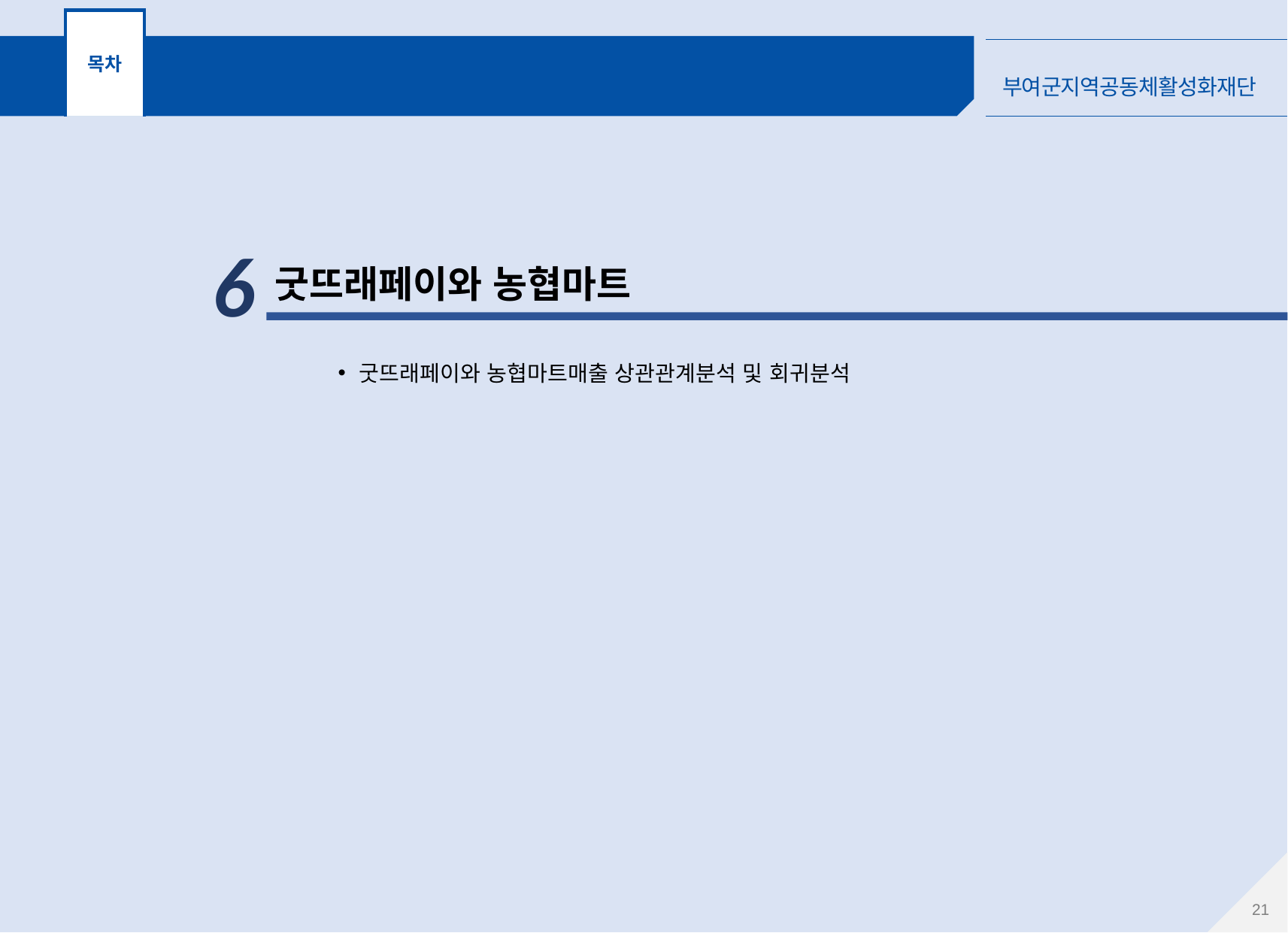

목차
⑥ 농협마트 분석

6
굿뜨래페이와 농협마트
굿뜨래페이와 농협마트매출 상관관계분석 및 회귀분석

21